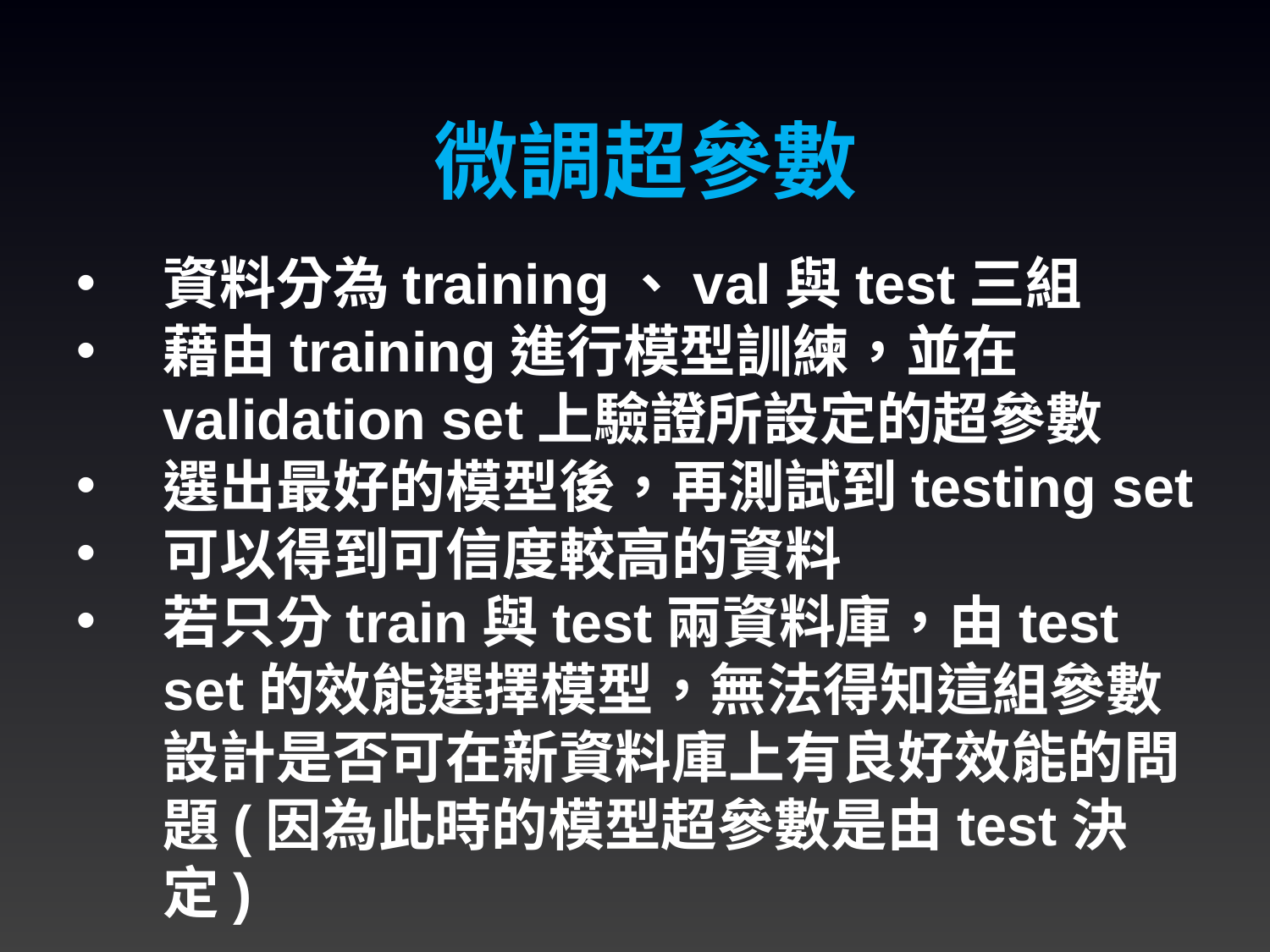

微調超參數
資料分為training、val與test三組
藉由training進行模型訓練，並在validation set上驗證所設定的超參數
選出最好的模型後，再測試到testing set
可以得到可信度較高的資料
若只分train與test兩資料庫，由test set的效能選擇模型，無法得知這組參數設計是否可在新資料庫上有良好效能的問題(因為此時的模型超參數是由test決定)